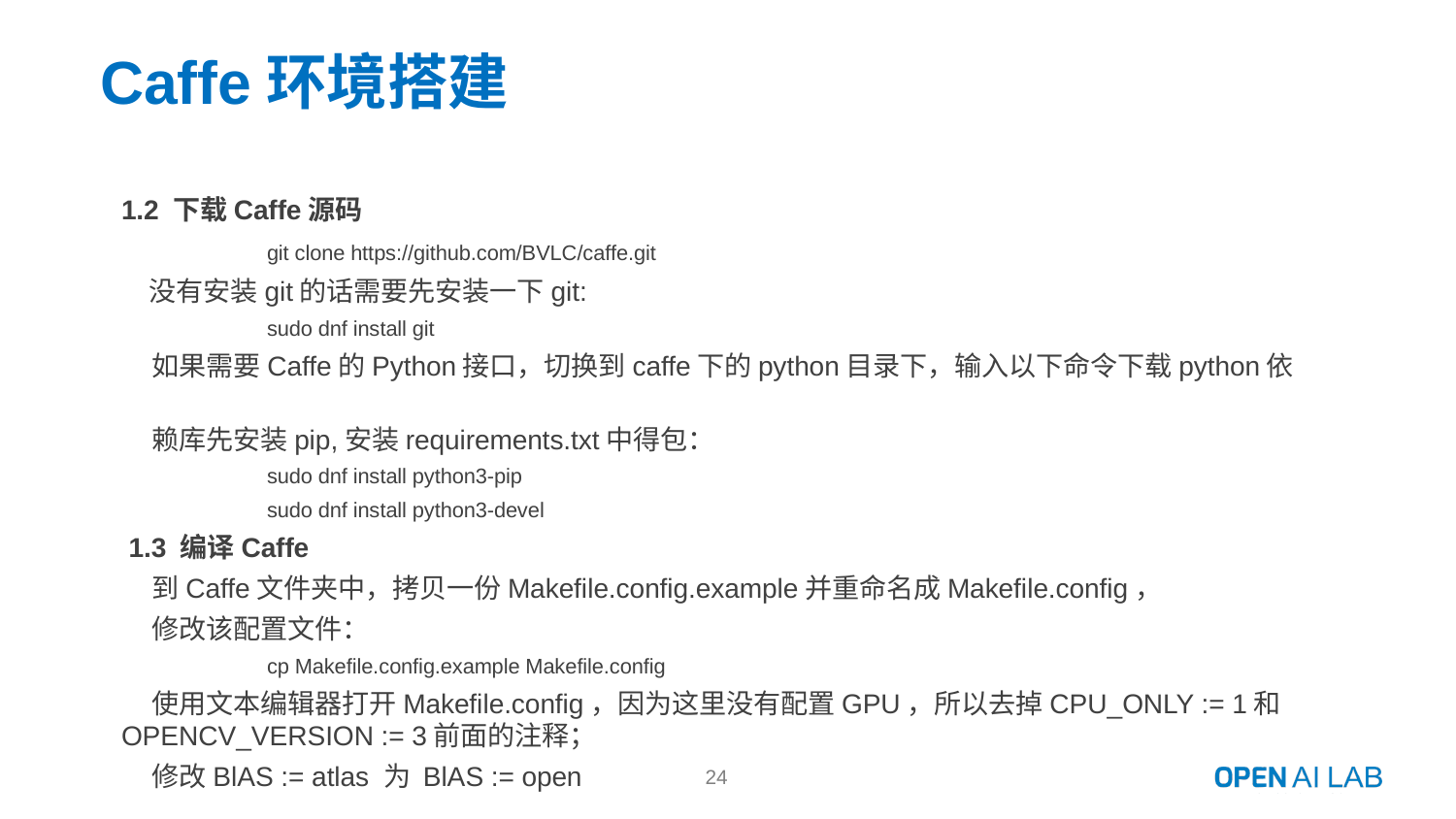

# Caffe环境搭建
1.2 下载Caffe源码
	git clone https://github.com/BVLC/caffe.git
     没有安装git的话需要先安装一下git:
	sudo dnf install git
    如果需要Caffe的Python接口，切换到caffe下的python目录下，输入以下命令下载python依
    赖库先安装pip,安装requirements.txt中得包：
	sudo dnf install python3-pip
	sudo dnf install python3-devel
 1.3 编译Caffe
    到Caffe文件夹中，拷贝一份Makefile.config.example并重命名成Makefile.config，
    修改该配置文件：
	cp Makefile.config.example Makefile.config
    使用文本编辑器打开Makefile.config，因为这里没有配置GPU，所以去掉CPU_ONLY := 1和OPENCV_VERSION := 3前面的注释；
    修改BlAS := atlas 为 BlAS := open